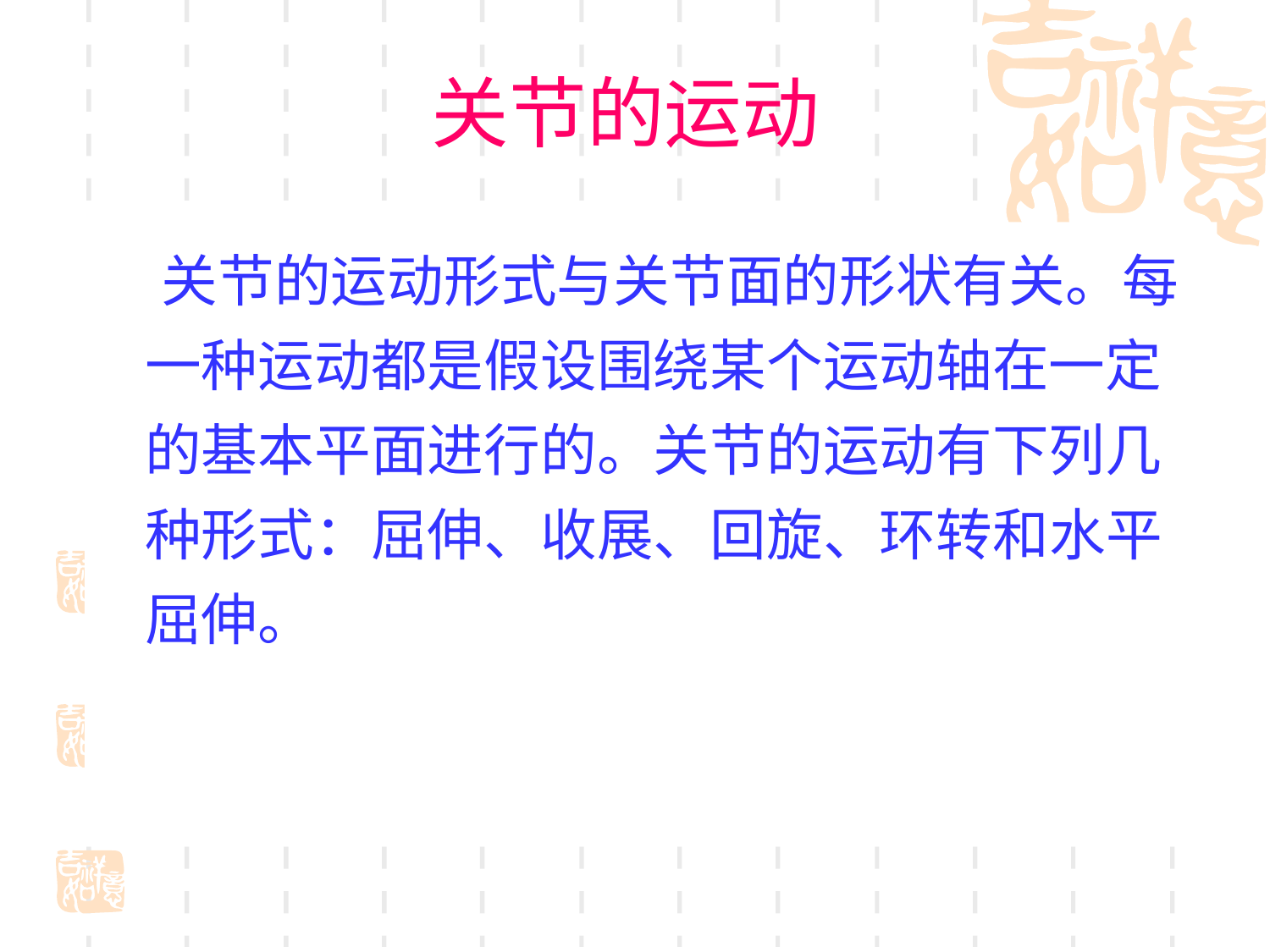

# 关节的运动
    关节的运动形式与关节面的形状有关。每一种运动都是假设围绕某个运动轴在一定的基本平面进行的。关节的运动有下列几种形式：屈伸、收展、回旋、环转和水平屈伸。